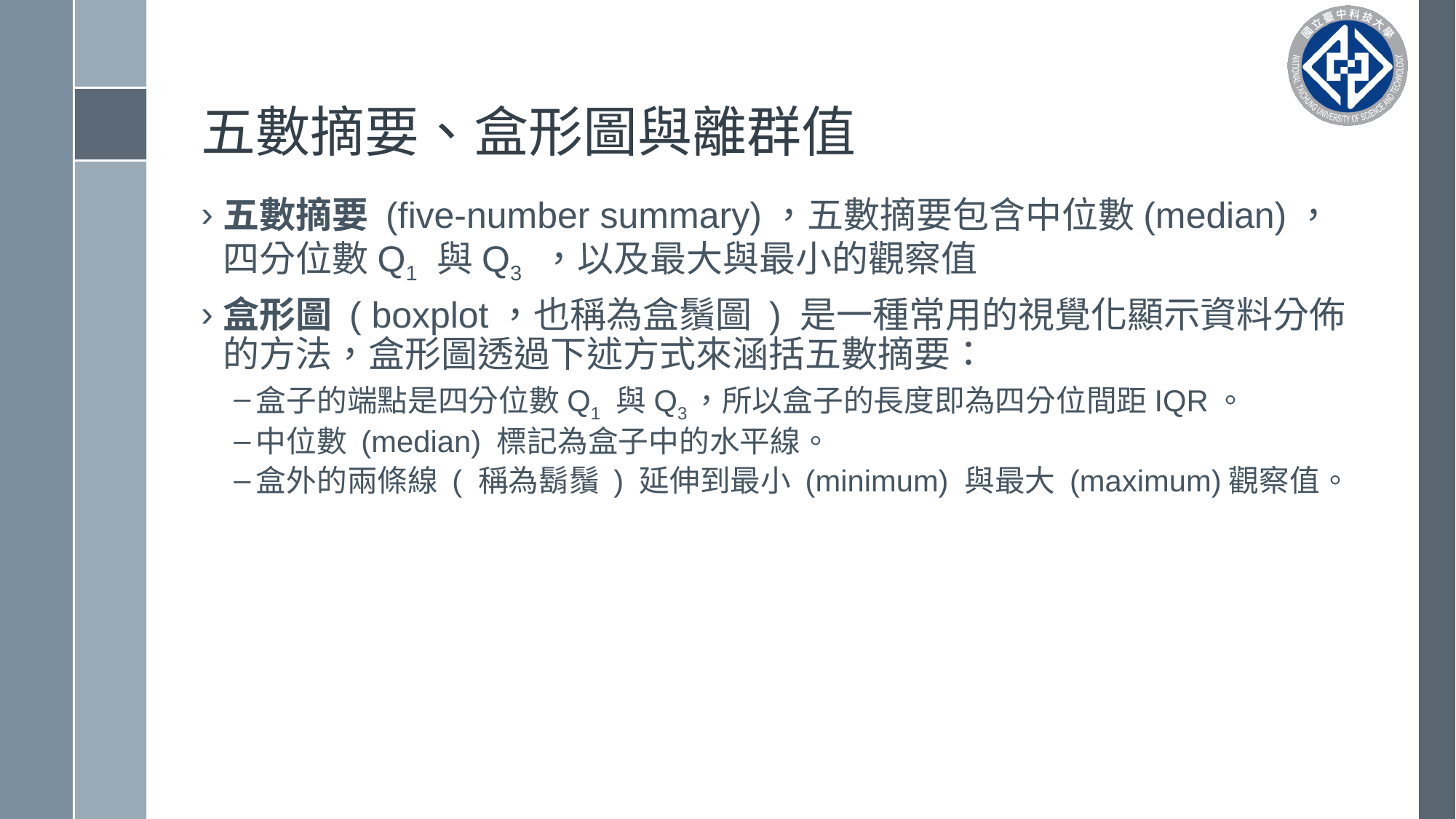

# 五數摘要、盒形圖與離群值
五數摘要 (five-number summary)，五數摘要包含中位數(median)，四分位數Q1 與Q3 ，以及最大與最小的觀察值
盒形圖 ( boxplot，也稱為盒鬚圖 ) 是一種常用的視覺化顯示資料分佈的方法，盒形圖透過下述方式來涵括五數摘要：
盒子的端點是四分位數Q1 與Q3，所以盒子的長度即為四分位間距IQR。
中位數 (median) 標記為盒子中的水平線。
盒外的兩條線 ( 稱為鬍鬚 ) 延伸到最小 (minimum) 與最大 (maximum)觀察值。